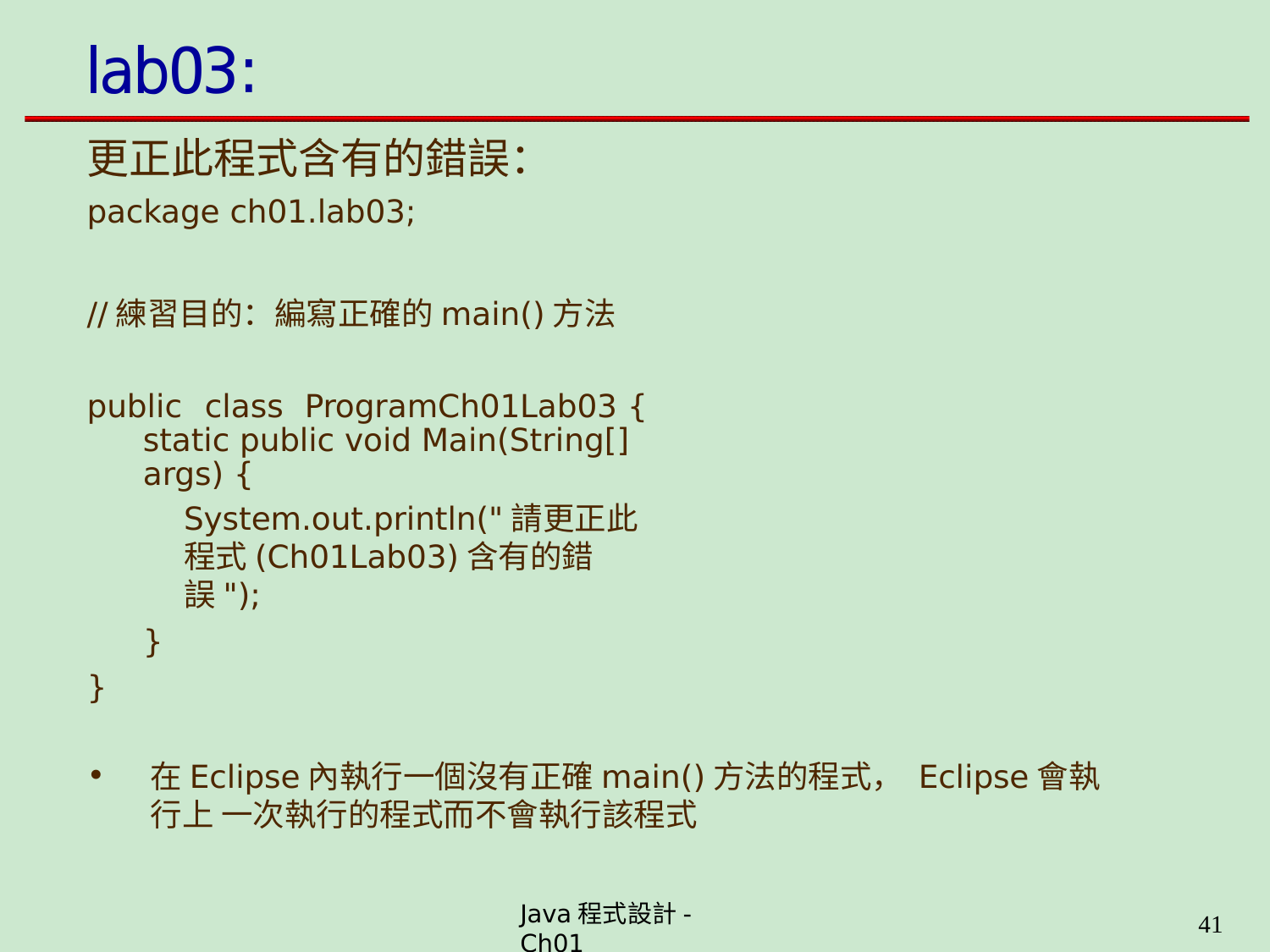

# lab03:
更正此程式含有的錯誤：
package ch01.lab03;
//練習目的：編寫正確的main()方法 public	class	ProgramCh01Lab03 {
static public void Main(String[] args) {
System.out.println("請更正此程式(Ch01Lab03)含有的錯誤");
}
}

在Eclipse內執行一個沒有正確main()方法的程式， Eclipse會執行上 一次執行的程式而不會執行該程式
Java程式設計-Ch01
41